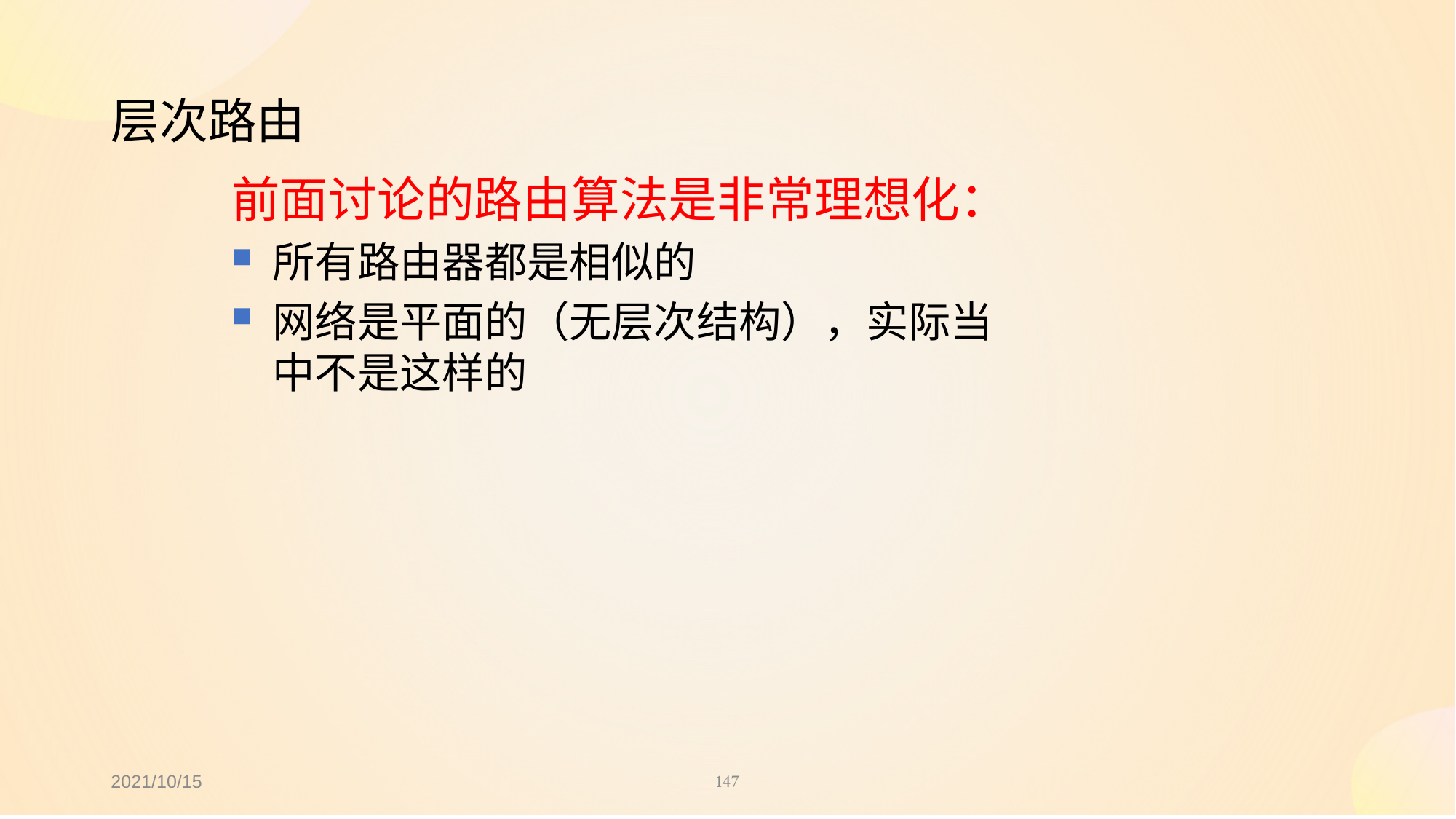

# 层次路由
前面讨论的路由算法是非常理想化：
所有路由器都是相似的
网络是平面的（无层次结构），实际当中不是这样的
2021/10/15
147